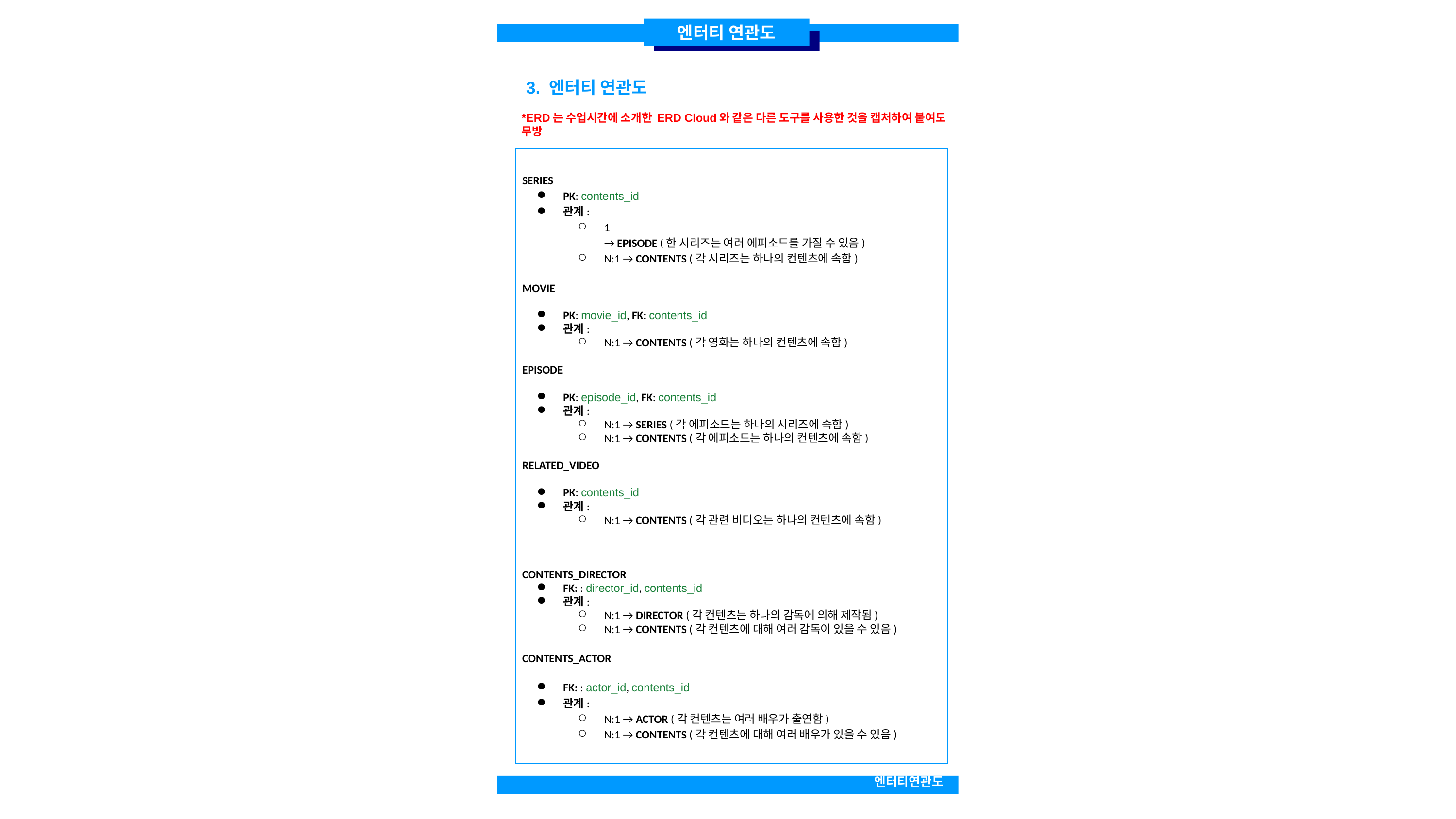

엔터티 연관도

3. 엔터티 연관도
*ERD는 수업시간에 소개한 ERD Cloud와 같은 다른 도구를 사용한 것을 캡처하여 붙여도 무방
SERIES
PK: contents_id
관계:
1
→ EPISODE (한 시리즈는 여러 에피소드를 가질 수 있음)
N:1 → CONTENTS (각 시리즈는 하나의 컨텐츠에 속함)

MOVIE

PK: movie_id, FK: contents_id
관계:
N:1 → CONTENTS (각 영화는 하나의 컨텐츠에 속함)

EPISODE

PK: episode_id, FK: contents_id
관계:
N:1 → SERIES (각 에피소드는 하나의 시리즈에 속함)
N:1 → CONTENTS (각 에피소드는 하나의 컨텐츠에 속함)

RELATED_VIDEO

PK: contents_id
관계:
N:1 → CONTENTS (각 관련 비디오는 하나의 컨텐츠에 속함)

CONTENTS_DIRECTOR
FK: : director_id, contents_id
관계:
N:1 → DIRECTOR (각 컨텐츠는 하나의 감독에 의해 제작됨)
N:1 → CONTENTS (각 컨텐츠에 대해 여러 감독이 있을 수 있음)
CONTENTS_ACTOR
FK: : actor_id, contents_id
관계:
N:1 → ACTOR (각 컨텐츠는 여러 배우가 출연함)
N:1 → CONTENTS (각 컨텐츠에 대해 여러 배우가 있을 수 있음)
엔터티연관도